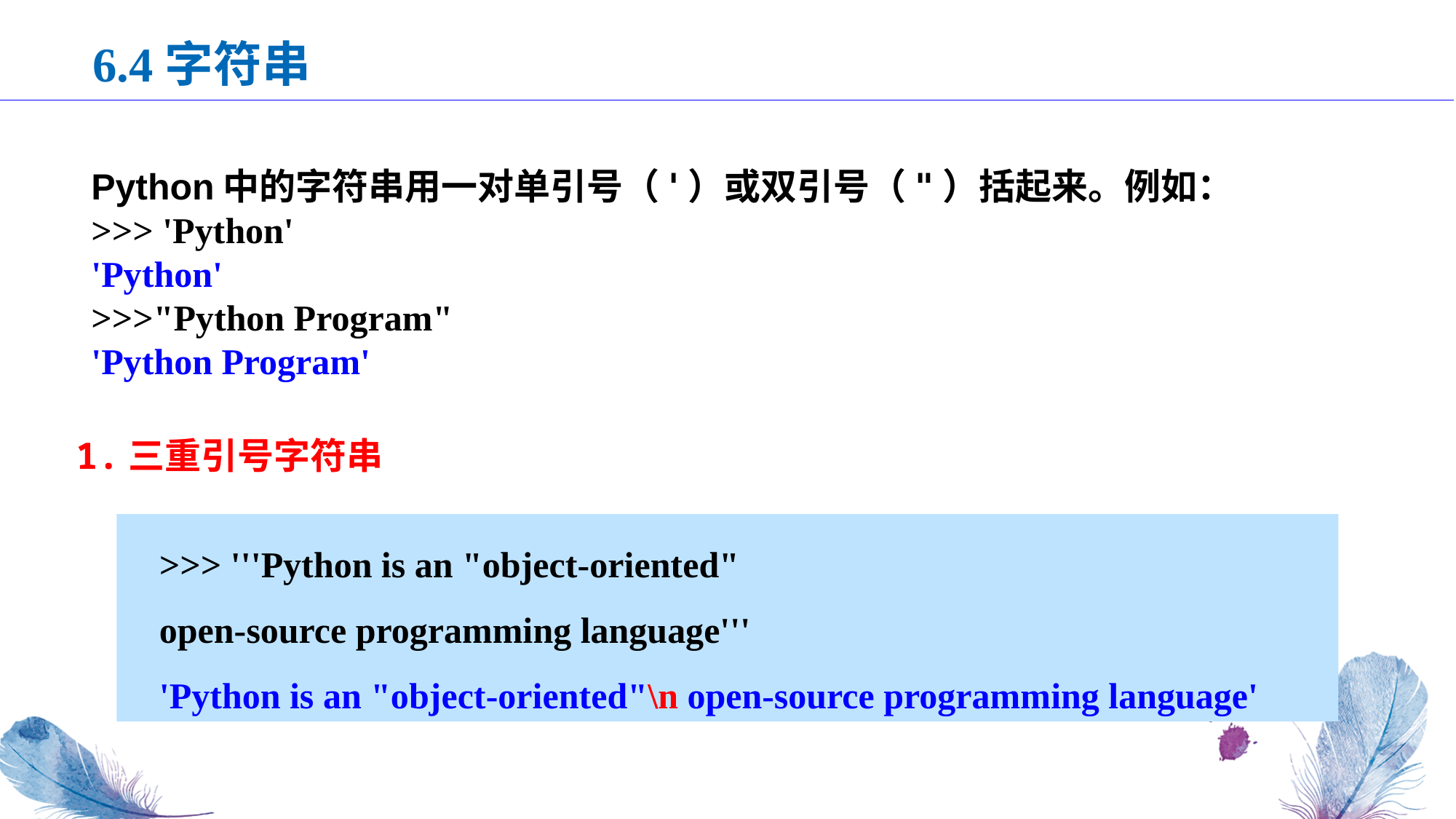

6.4字符串
Python中的字符串用一对单引号（'）或双引号（"）括起来。例如：
>>> 'Python'
'Python'
>>>"Python Program"
'Python Program'
1.三重引号字符串
>>> '''Python is an "object-oriented"
open-source programming language'''
'Python is an "object-oriented"\n open-source programming language'